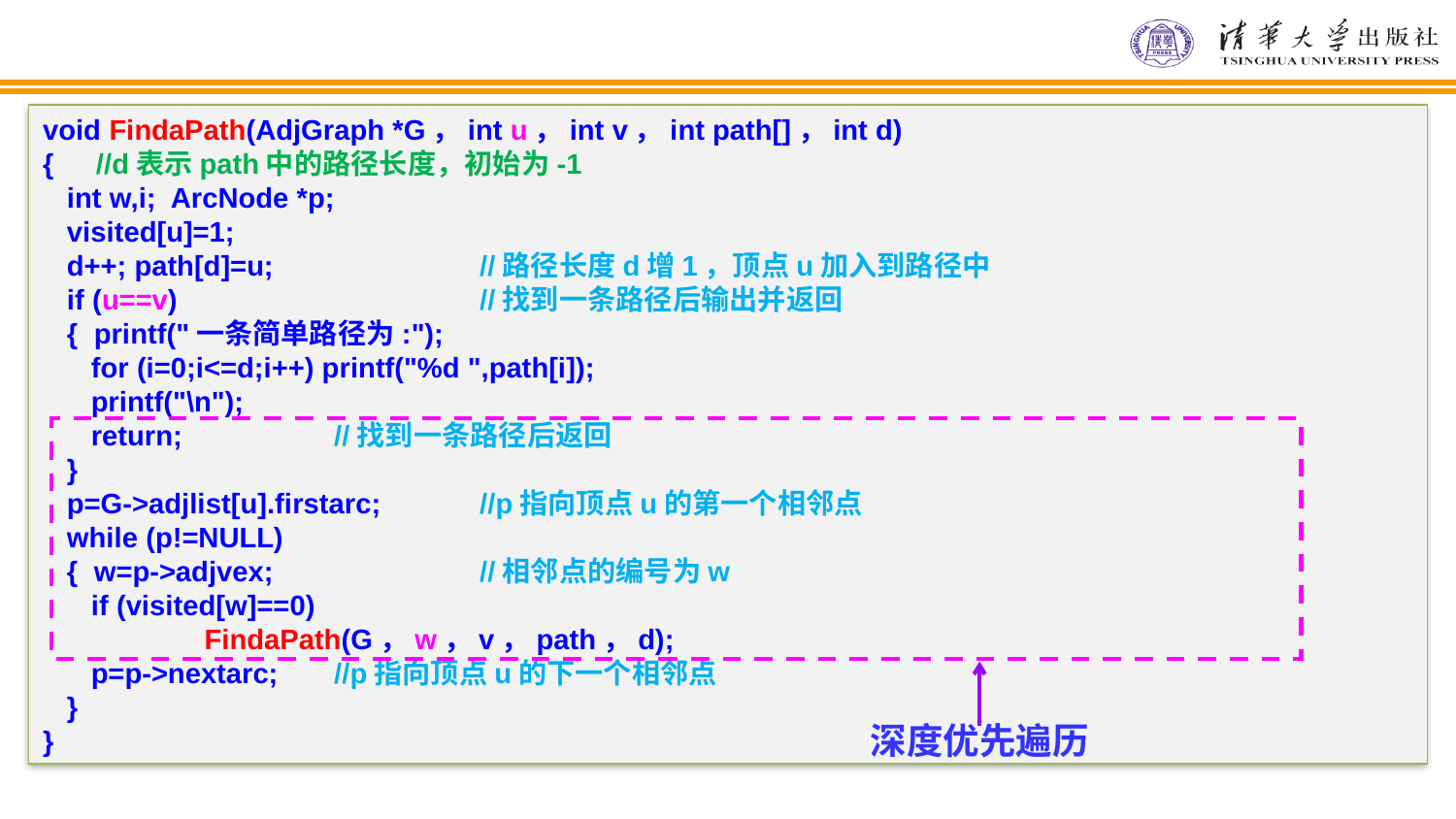

void FindaPath(AdjGraph *G，int u，int v，int path[]，int d)
{　//d表示path中的路径长度，初始为-1
   int w,i;  ArcNode *p;
   visited[u]=1;
   d++; path[d]=u;		//路径长度d增1，顶点u加入到路径中
   if (u==v)			//找到一条路径后输出并返回
   {  printf("一条简单路径为:");
      for (i=0;i<=d;i++) printf("%d ",path[i]);
      printf("\n");
      return;         	//找到一条路径后返回
   }
   p=G->adjlist[u].firstarc; 	//p指向顶点u的第一个相邻点
   while (p!=NULL)
   {  w=p->adjvex;		//相邻点的编号为w
      if (visited[w]==0)
	  FindaPath(G，w，v，path，d);
      p=p->nextarc;   	//p指向顶点u的下一个相邻点
   }
}

深度优先遍历